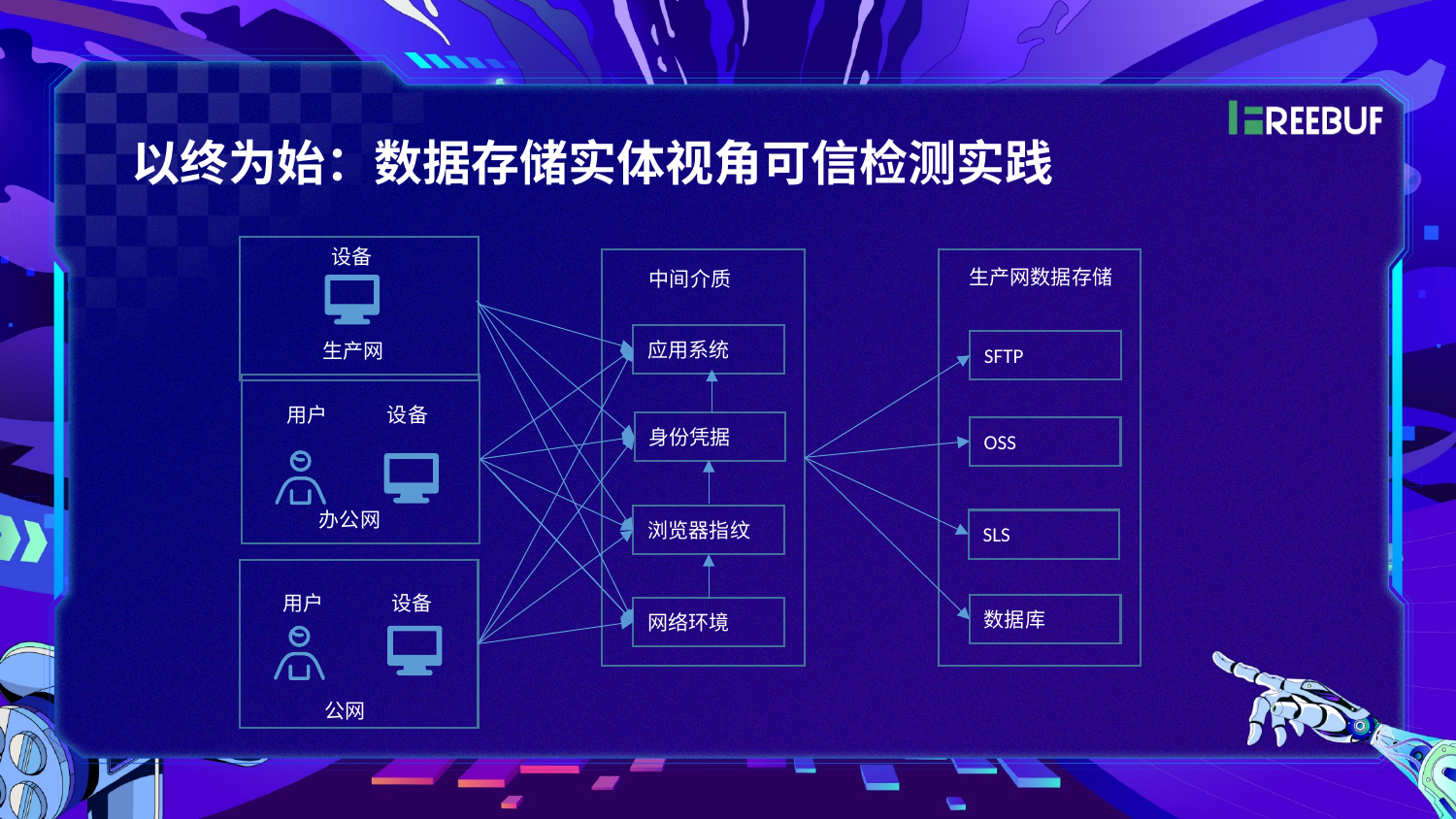

以终为始：数据存储实体视角可信检测实践

设备

生产网数据存储
中间介质

应用系统
SFTP
生产网

用户
设备
身份凭据
OSS

办公网
浏览器指纹
SLS

用户
设备
数据库
网络环境

公网